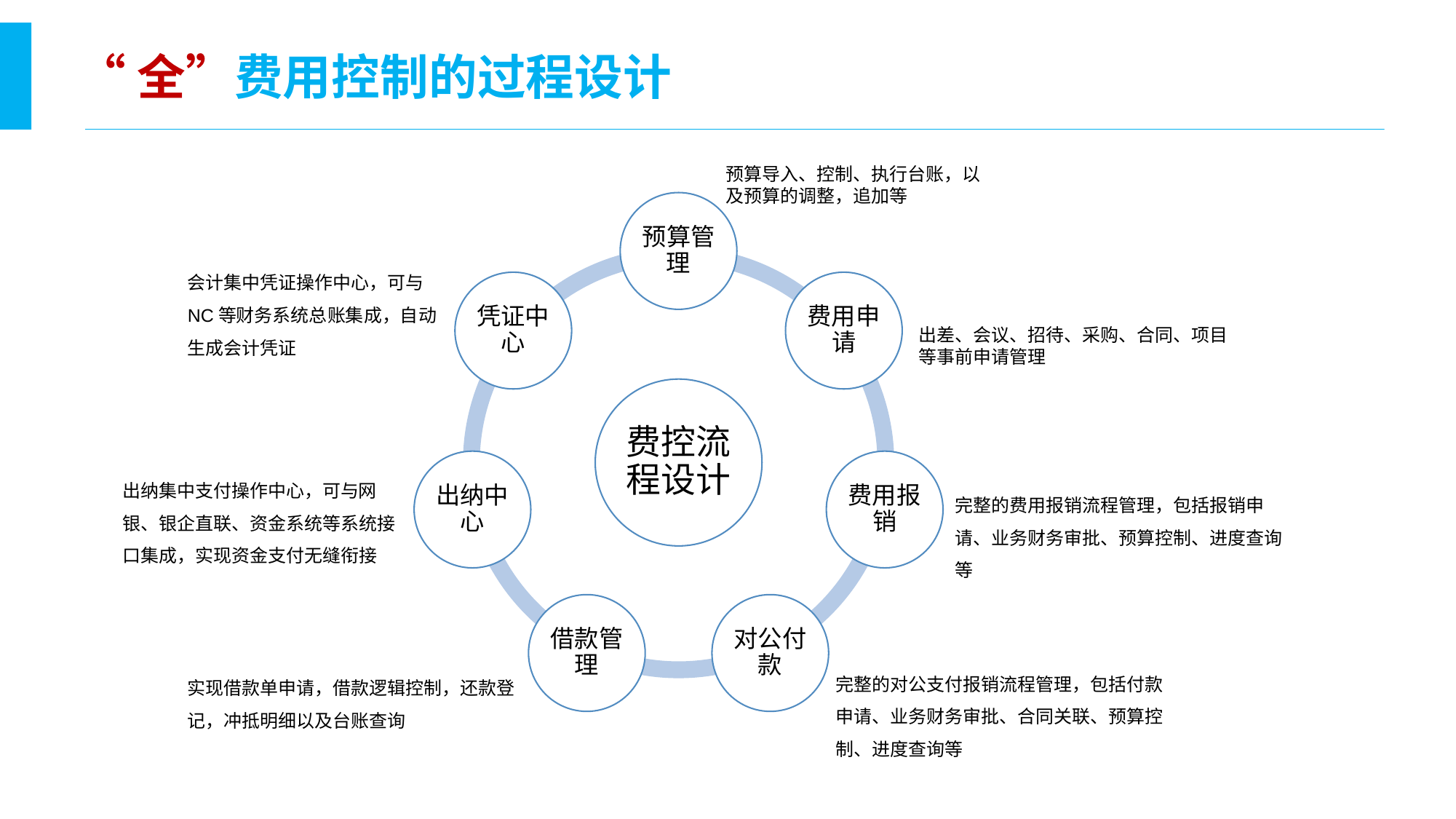

“全”费用控制的过程设计
预算导入、控制、执行台账，以及预算的调整，追加等
费控流程设计
预算管理
费用申请
费用报销
对公付款
借款管理
出纳中心
凭证中心
会计集中凭证操作中心，可与NC等财务系统总账集成，自动生成会计凭证
出差、会议、招待、采购、合同、项目等事前申请管理
出纳集中支付操作中心，可与网银、银企直联、资金系统等系统接口集成，实现资金支付无缝衔接
完整的费用报销流程管理，包括报销申请、业务财务审批、预算控制、进度查询等
完整的对公支付报销流程管理，包括付款申请、业务财务审批、合同关联、预算控制、进度查询等
实现借款单申请，借款逻辑控制，还款登记，冲抵明细以及台账查询